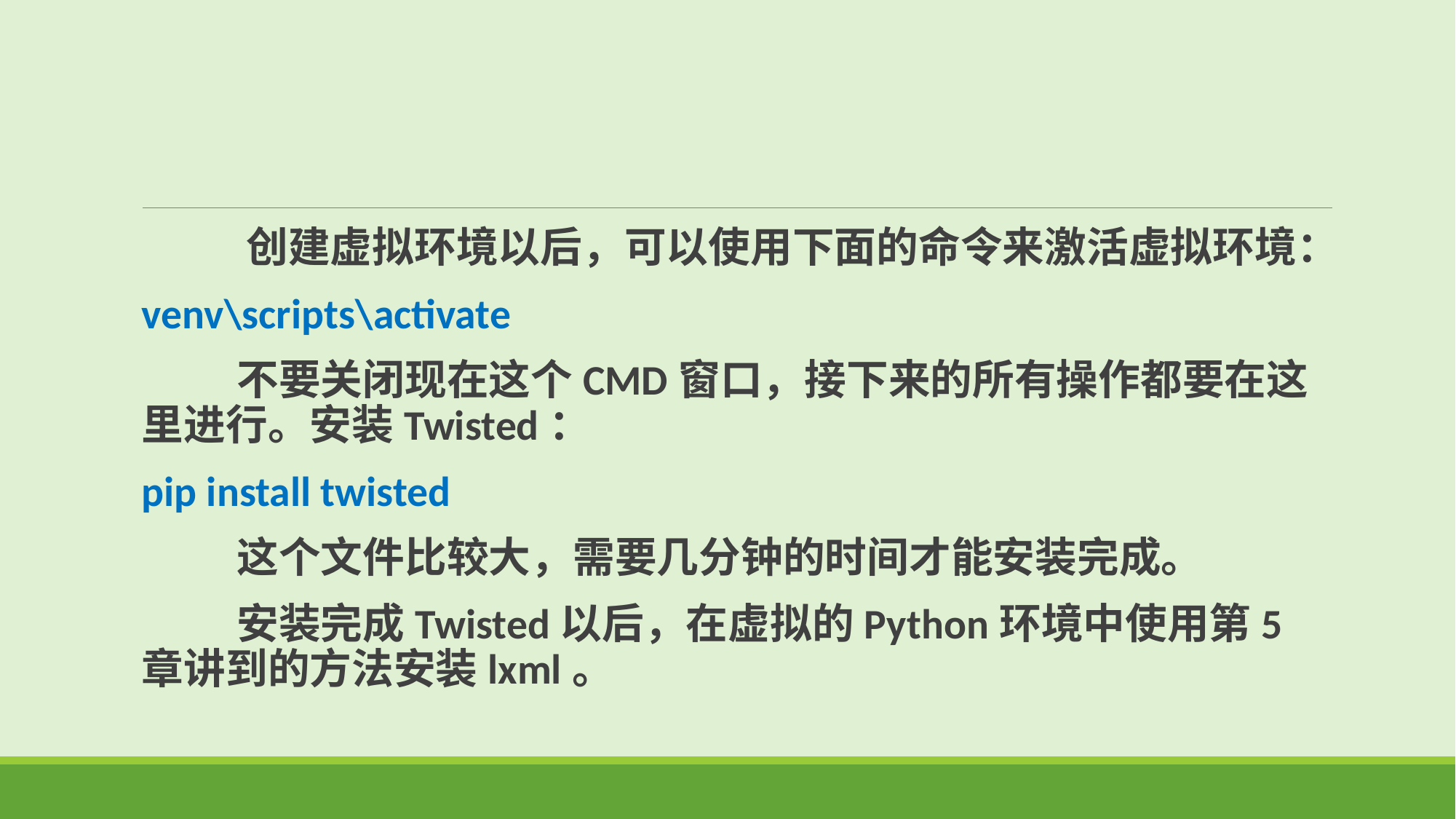

创建虚拟环境以后，可以使用下面的命令来激活虚拟环境：
venv\scripts\activate
         不要关闭现在这个CMD窗口，接下来的所有操作都要在这里进行。安装Twisted：
pip install twisted
         这个文件比较大，需要几分钟的时间才能安装完成。
         安装完成Twisted以后，在虚拟的Python环境中使用第5章讲到的方法安装lxml。